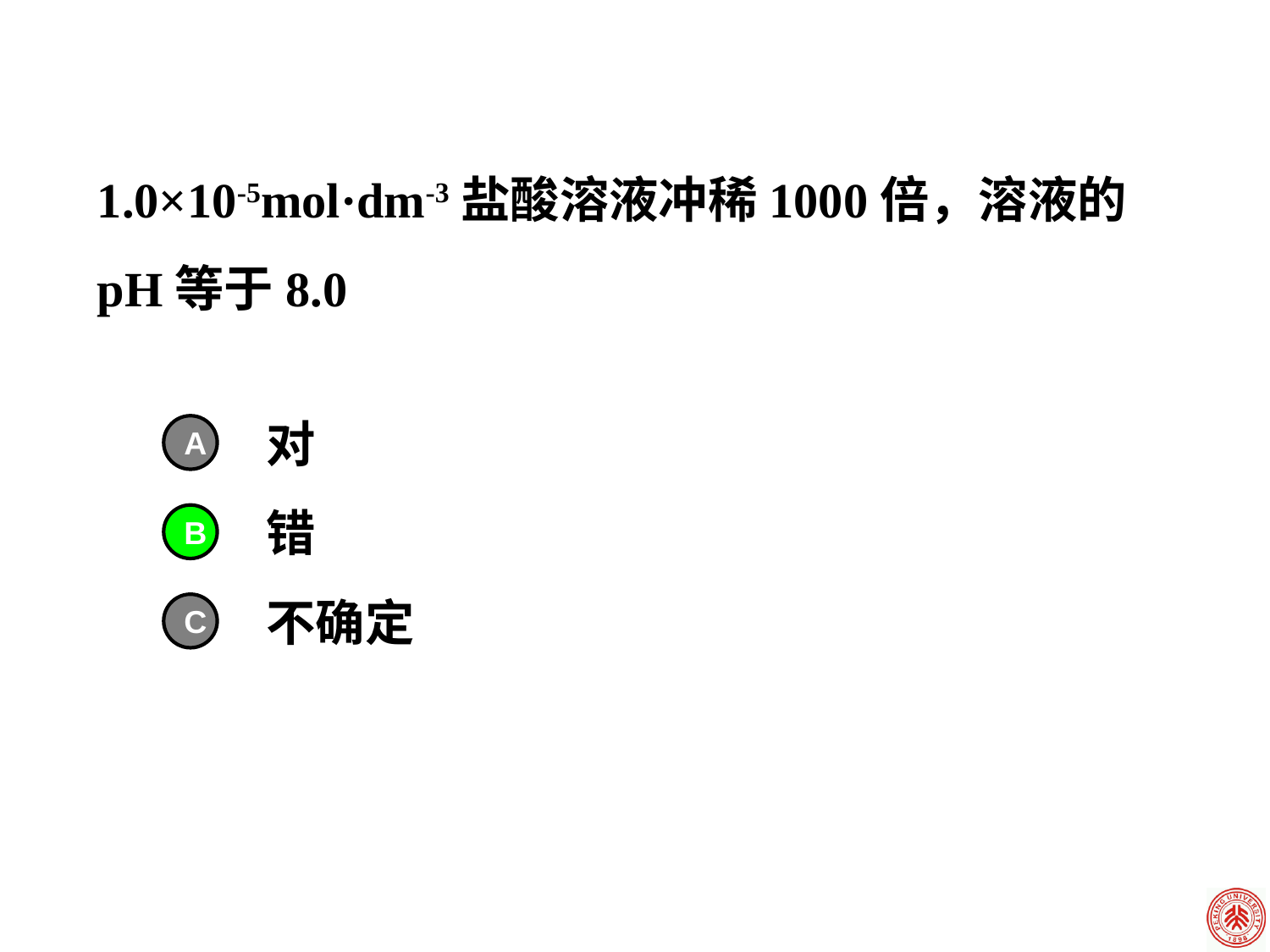

1.0×10-5mol·dm-3盐酸溶液冲稀1000倍，溶液的pH等于8.0
对
A
错
B
不确定
C